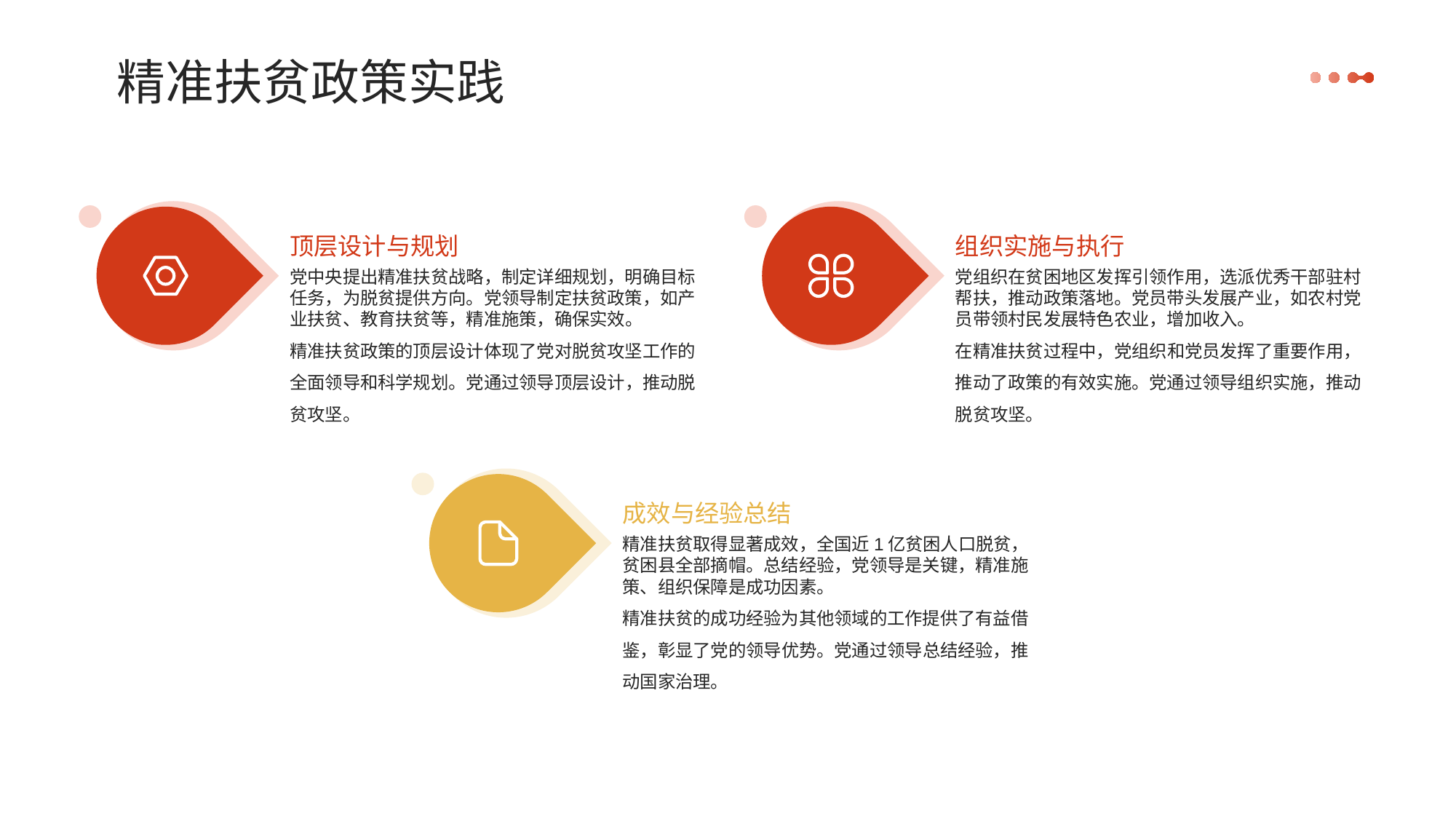

精准扶贫政策实践

顶层设计与规划
组织实施与执行

党中央提出精准扶贫战略，制定详细规划，明确目标任务，为脱贫提供方向。党领导制定扶贫政策，如产业扶贫、教育扶贫等，精准施策，确保实效。
精准扶贫政策的顶层设计体现了党对脱贫攻坚工作的全面领导和科学规划。党通过领导顶层设计，推动脱贫攻坚。
党组织在贫困地区发挥引领作用，选派优秀干部驻村帮扶，推动政策落地。党员带头发展产业，如农村党员带领村民发展特色农业，增加收入。
在精准扶贫过程中，党组织和党员发挥了重要作用，推动了政策的有效实施。党通过领导组织实施，推动脱贫攻坚。
成效与经验总结

精准扶贫取得显著成效，全国近1亿贫困人口脱贫，贫困县全部摘帽。总结经验，党领导是关键，精准施策、组织保障是成功因素。
精准扶贫的成功经验为其他领域的工作提供了有益借鉴，彰显了党的领导优势。党通过领导总结经验，推动国家治理。